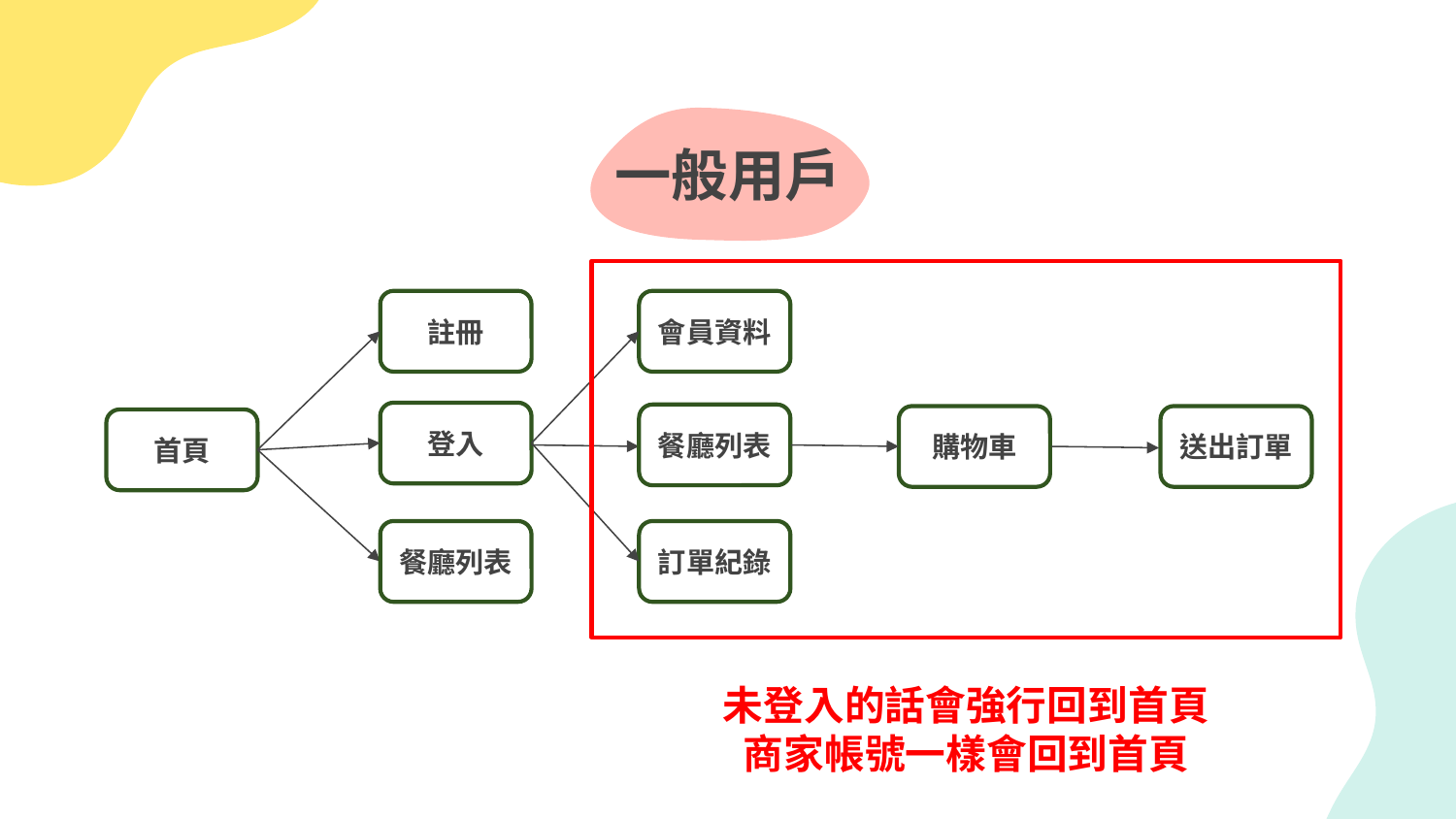

# 一般用戶

註冊
會員資料
登入
餐廳列表
購物車
送出訂單
首頁
餐廳列表
訂單紀錄
未登入的話會強行回到首頁
商家帳號一樣會回到首頁